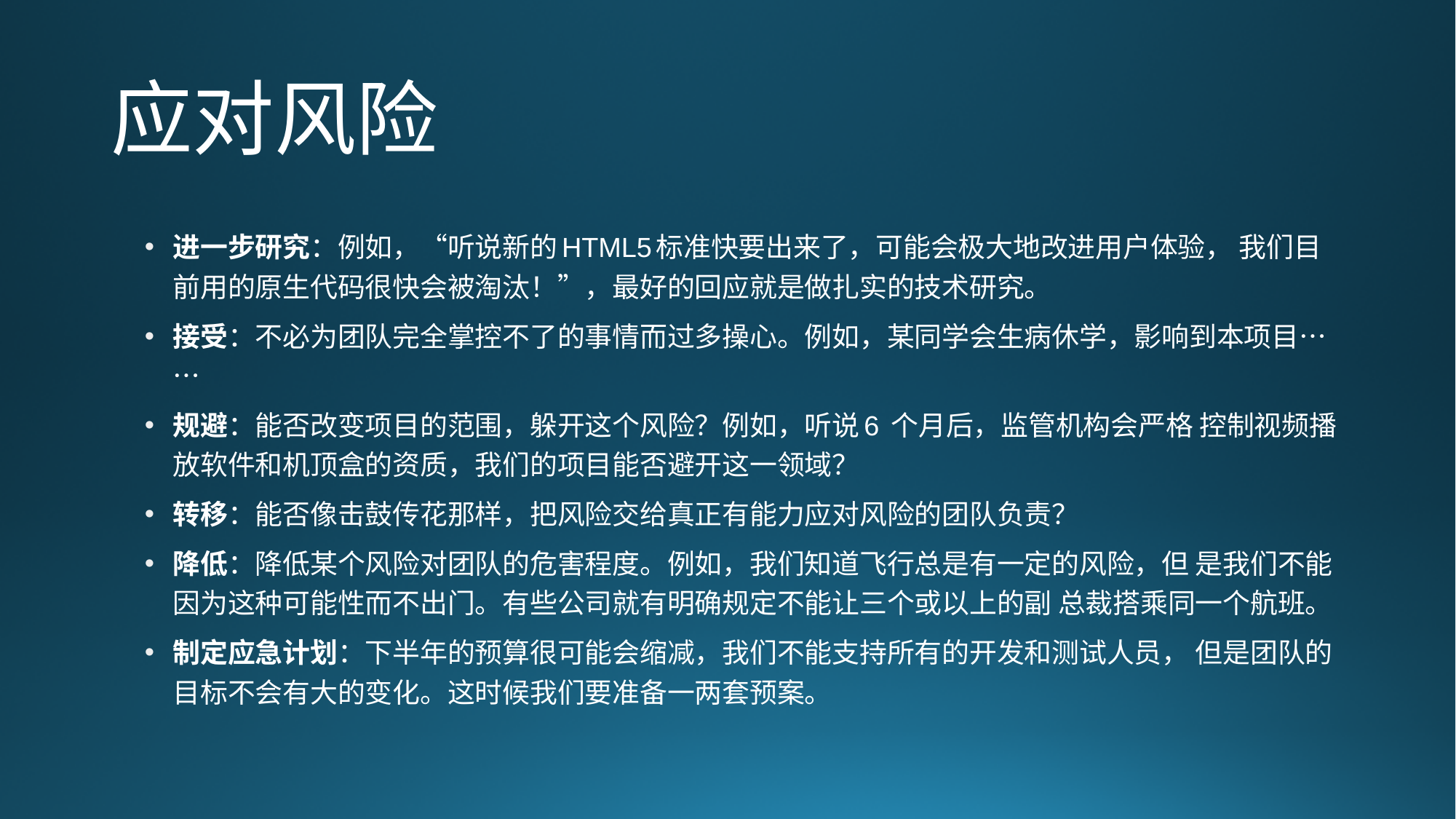

# 应对风险
进一步研究：例如，“听说新的HTML5标准快要出来了，可能会极大地改进用户体验， 我们目前用的原生代码很快会被淘汰！”，最好的回应就是做扎实的技术研究。
接受：不必为团队完全掌控不了的事情而过多操心。例如，某同学会生病休学，影响到本项目……
规避：能否改变项目的范围，躲开这个风险？例如，听说6 个月后，监管机构会严格 控制视频播放软件和机顶盒的资质，我们的项目能否避开这一领域？
转移：能否像击鼓传花那样，把风险交给真正有能力应对风险的团队负责？
降低：降低某个风险对团队的危害程度。例如，我们知道飞行总是有一定的风险，但 是我们不能因为这种可能性而不出门。有些公司就有明确规定不能让三个或以上的副 总裁搭乘同一个航班。
制定应急计划：下半年的预算很可能会缩减，我们不能支持所有的开发和测试人员， 但是团队的目标不会有大的变化。这时候我们要准备一两套预案。